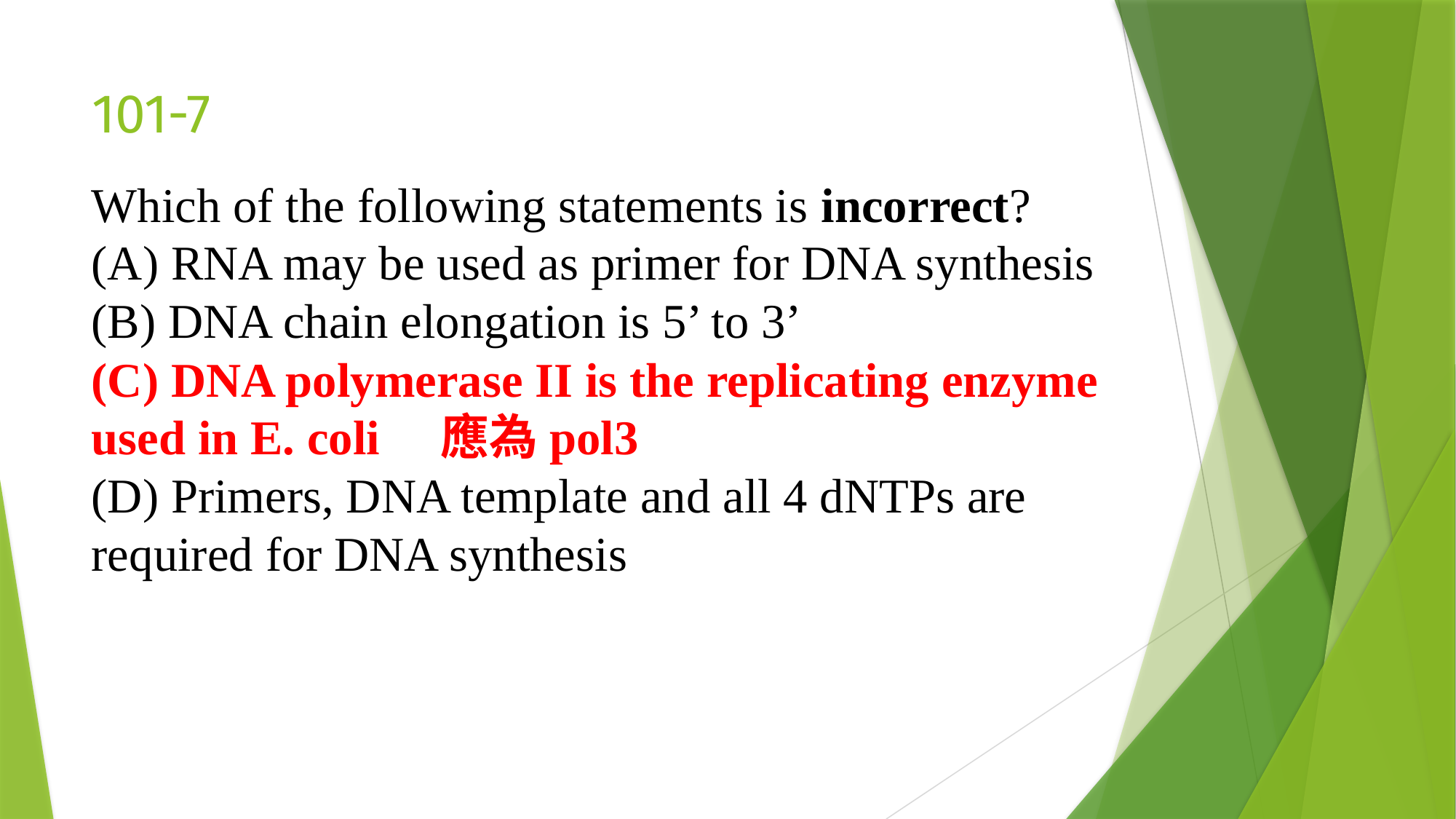

# 101-7
Which of the following statements is incorrect?
(A) RNA may be used as primer for DNA synthesis
(B) DNA chain elongation is 5’ to 3’
(C) DNA polymerase II is the replicating enzyme used in E. coli    應為pol3
(D) Primers, DNA template and all 4 dNTPs are required for DNA synthesis